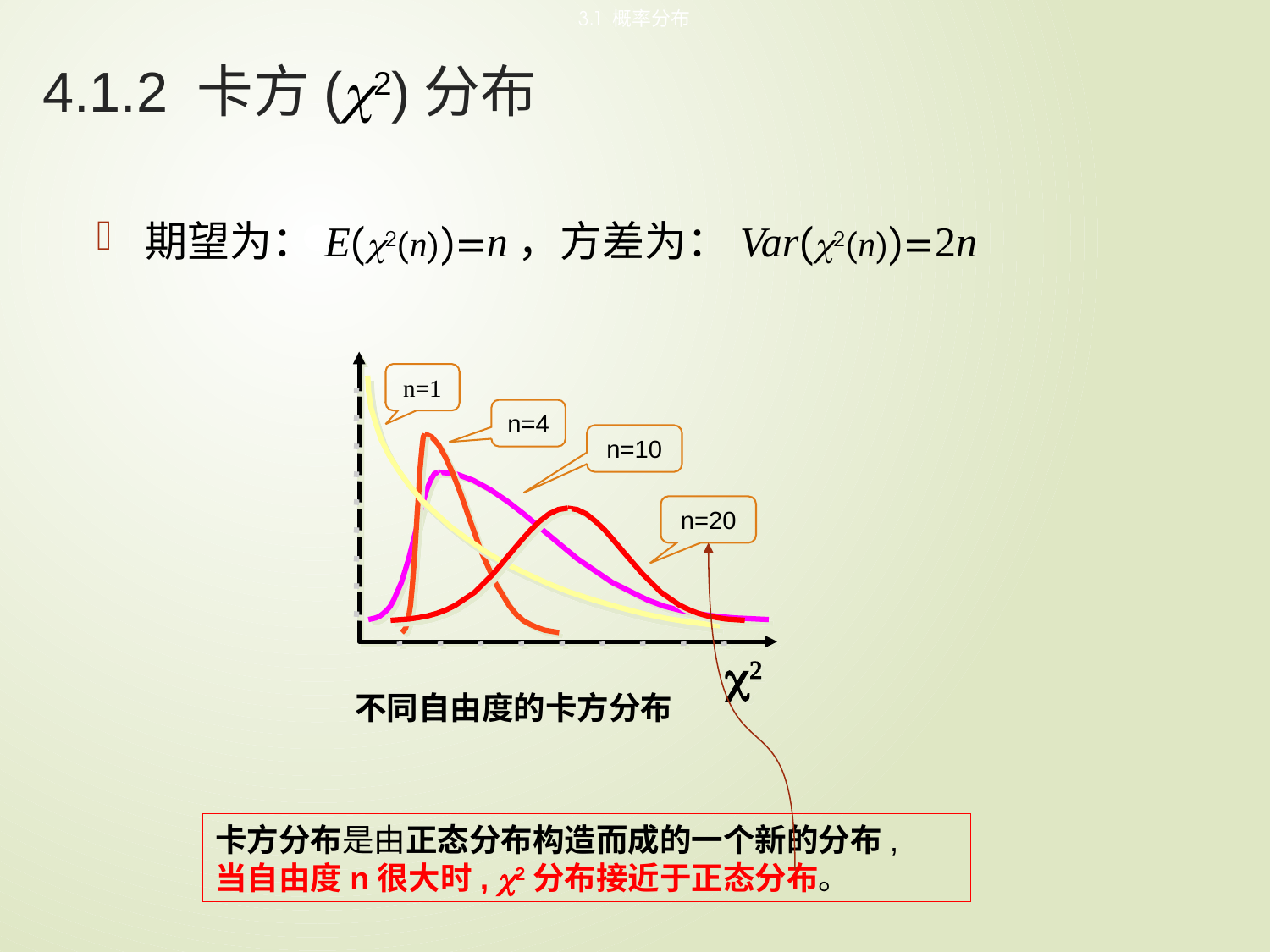

3.1 概率分布
# 4.1.2 卡方(χ2)分布
期望为：E(χ2(n))=n，方差为：Var(χ2(n))=2n

n=1

n=4

n=10

n=20

χ2
不同自由度的卡方分布
卡方分布是由正态分布构造而成的一个新的分布,
当自由度n很大时, χ2分布接近于正态分布。